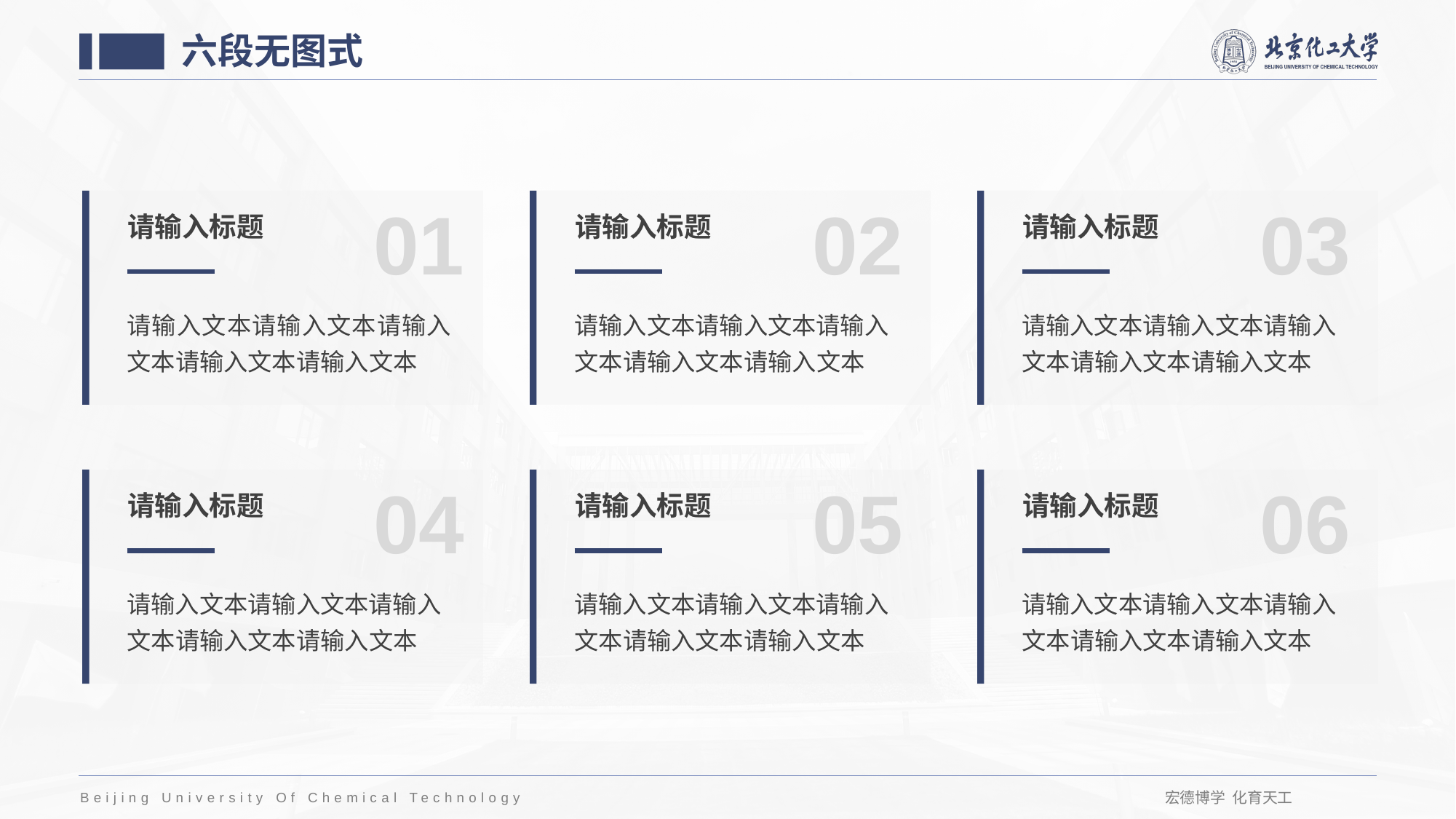

六段无图式

01
02
03

请输入标题
请输入标题
请输入标题
请输入文本请输入文本请输入文本请输入文本请输入文本
请输入文本请输入文本请输入文本请输入文本请输入文本
请输入文本请输入文本请输入文本请输入文本请输入文本
04
05
06

请输入标题
请输入标题
请输入标题
请输入文本请输入文本请输入文本请输入文本请输入文本
请输入文本请输入文本请输入文本请输入文本请输入文本
请输入文本请输入文本请输入文本请输入文本请输入文本